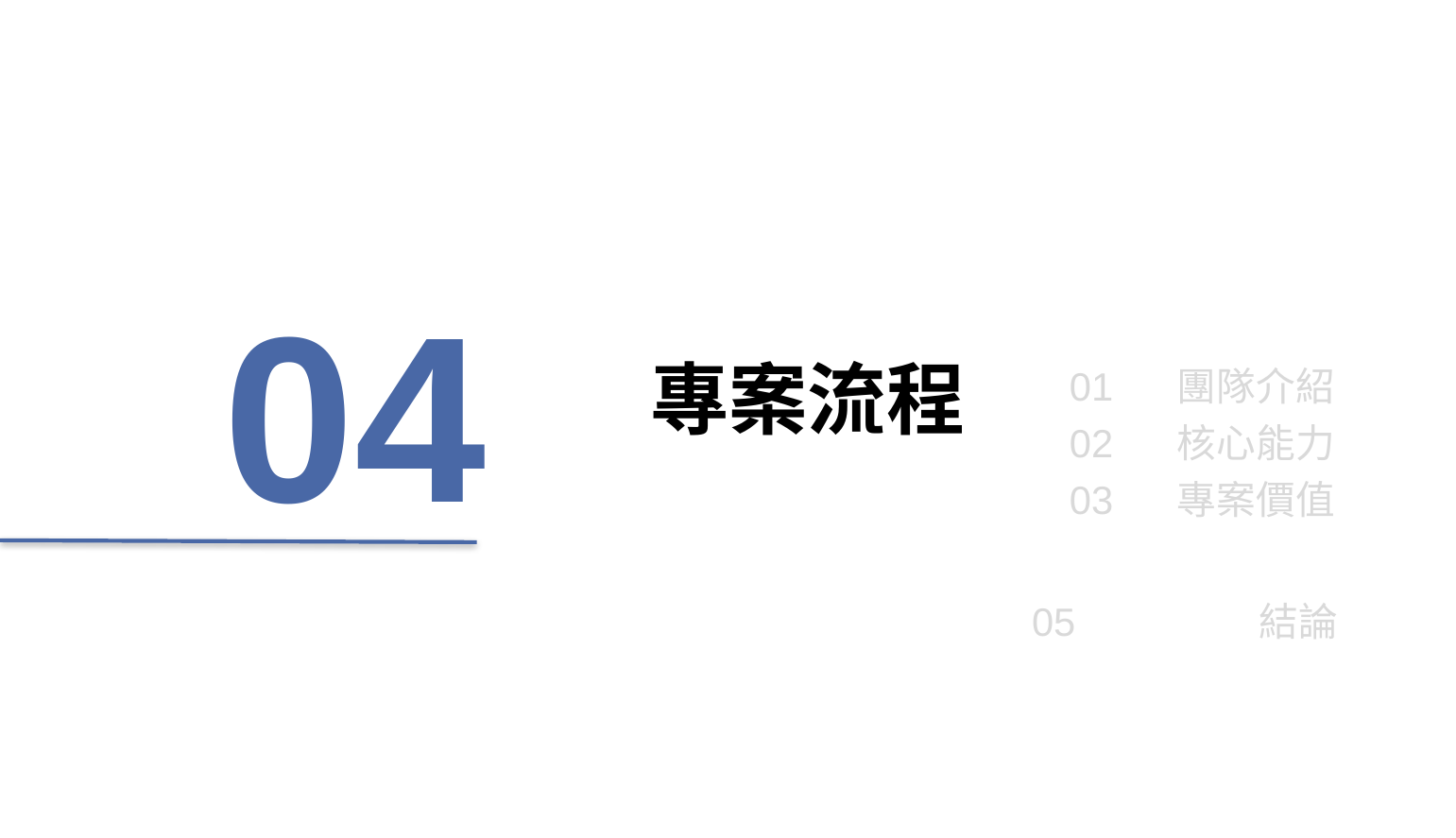

04
專案流程
01     團隊介紹
02     核心能力
03     專案價值
05	       結論